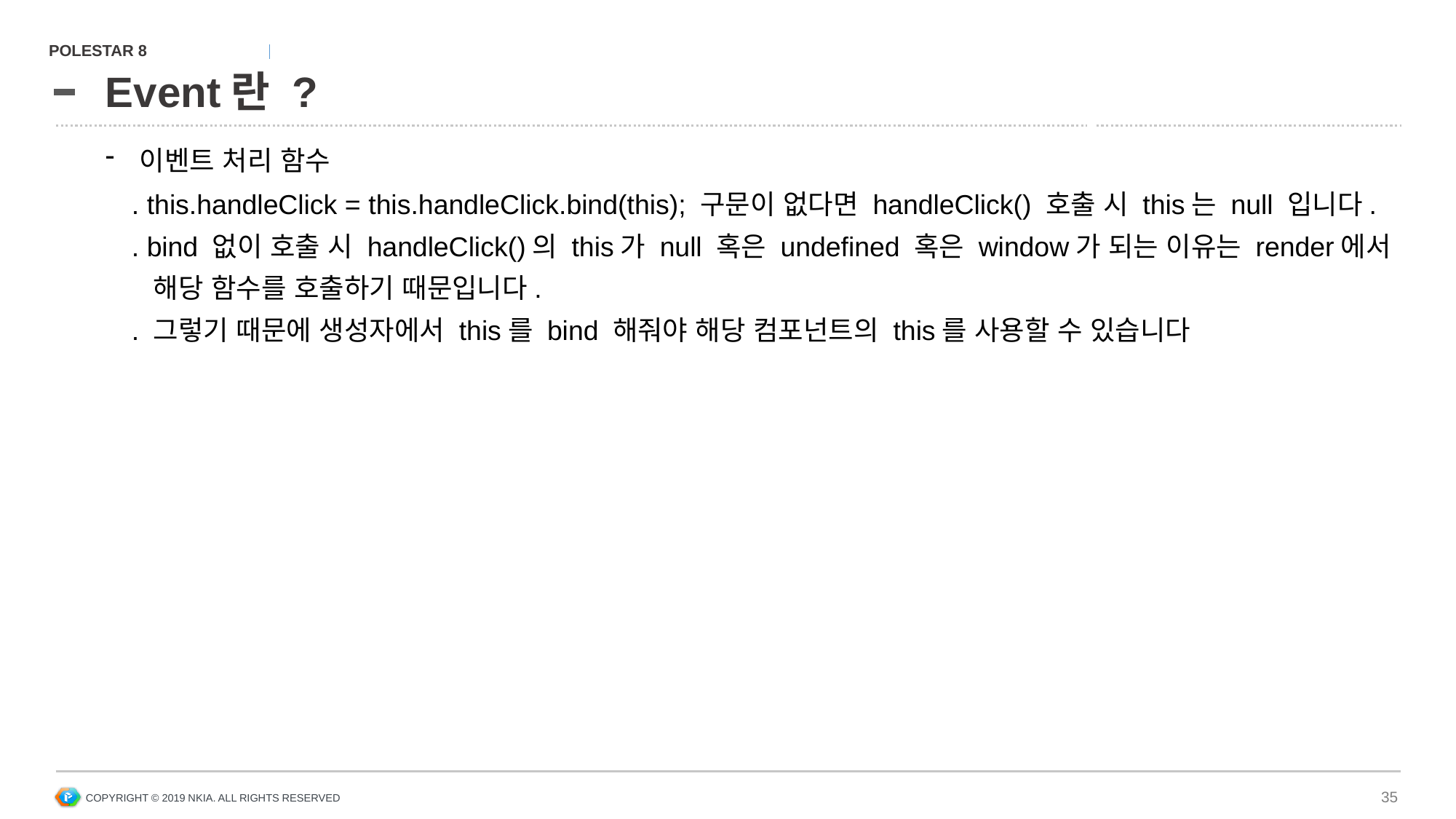

# Event란 ?
이벤트 처리 함수
. this.handleClick = this.handleClick.bind(this); 구문이 없다면 handleClick() 호출 시 this는 null 입니다.
. bind 없이 호출 시 handleClick()의 this가 null 혹은 undefined 혹은 window가 되는 이유는 render에서
  해당 함수를 호출하기 때문입니다.
. 그렇기 때문에 생성자에서 this를 bind 해줘야 해당 컴포넌트의 this를 사용할 수 있습니다